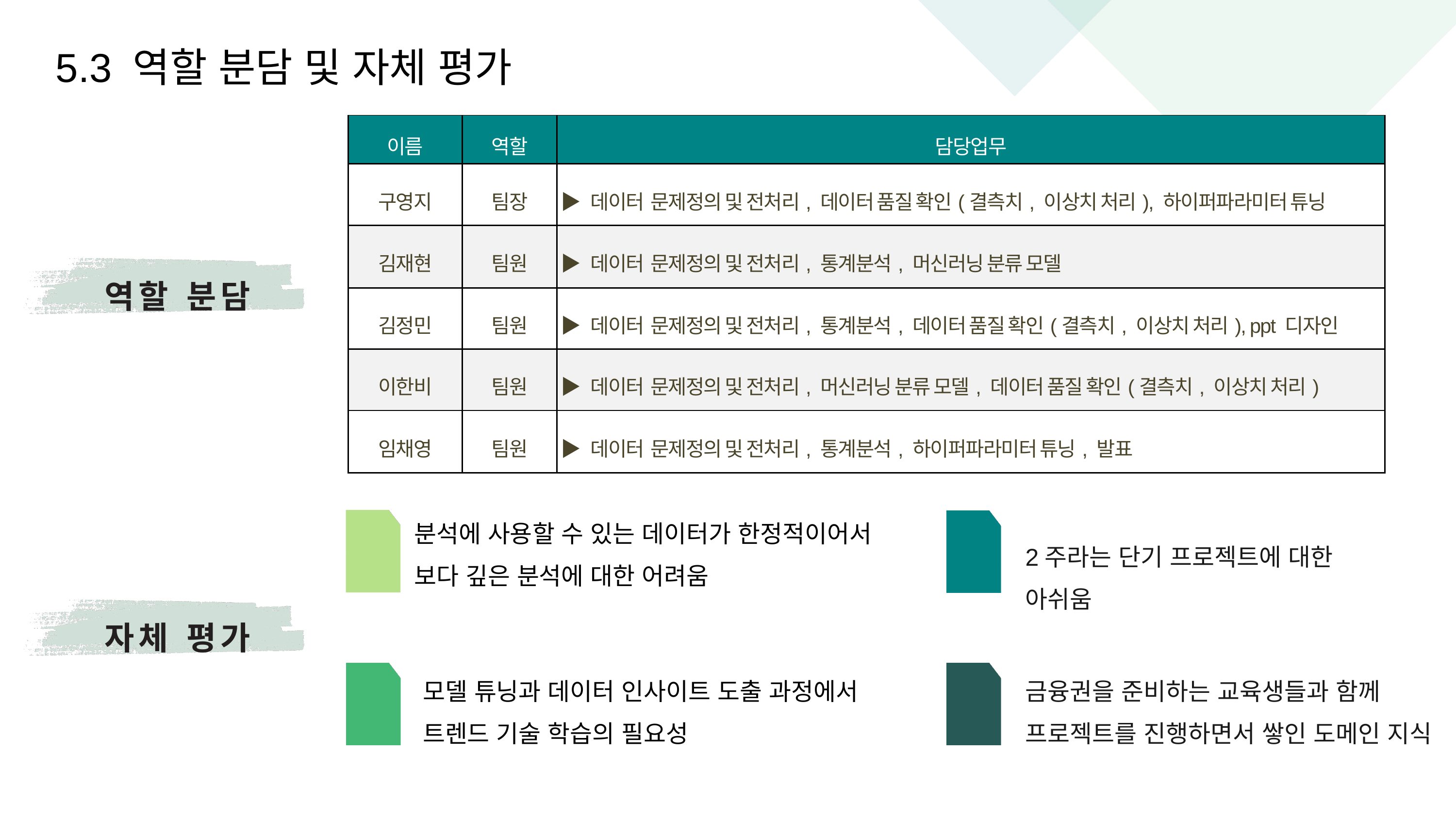

5.3 역할 분담 및 자체 평가
| 이름 | 역할 | 담당업무 |
| --- | --- | --- |
| 구영지 | 팀장 | ▶ 데이터 문제정의 및 전처리, 데이터 품질 확인(결측치, 이상치 처리), 하이퍼파라미터 튜닝 |
| 김재현 | 팀원 | ▶ 데이터 문제정의 및 전처리, 통계분석, 머신러닝 분류 모델 |
| 김정민 | 팀원 | ▶ 데이터 문제정의 및 전처리, 통계분석, 데이터 품질 확인(결측치, 이상치 처리), ppt 디자인 |
| 이한비 | 팀원 | ▶ 데이터 문제정의 및 전처리, 머신러닝 분류 모델, 데이터 품질 확인(결측치, 이상치 처리) |
| 임채영 | 팀원 | ▶ 데이터 문제정의 및 전처리, 통계분석, 하이퍼파라미터 튜닝, 발표 |
역할 분담

분석에 사용할 수 있는 데이터가 한정적이어서
보다 깊은 분석에 대한 어려움

2주라는 단기 프로젝트에 대한 아쉬움
자체 평가

모델 튜닝과 데이터 인사이트 도출 과정에서
트렌드 기술 학습의 필요성
금융권을 준비하는 교육생들과 함께
프로젝트를 진행하면서 쌓인 도메인 지식